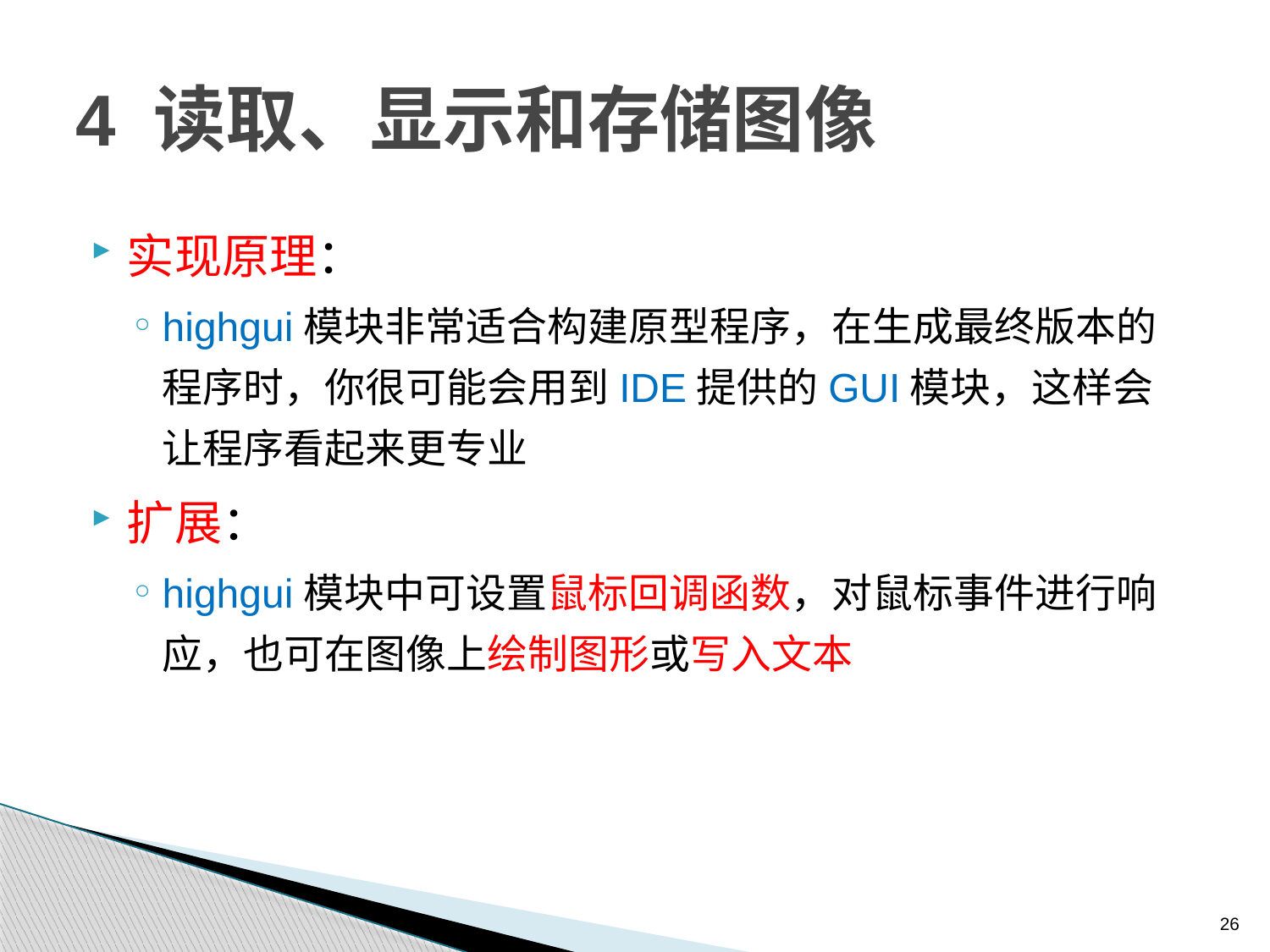

# 4 读取、显示和存储图像
实现原理：
highgui模块非常适合构建原型程序，在生成最终版本的程序时，你很可能会用到IDE提供的GUI模块，这样会让程序看起来更专业
扩展：
highgui模块中可设置鼠标回调函数，对鼠标事件进行响应，也可在图像上绘制图形或写入文本

26